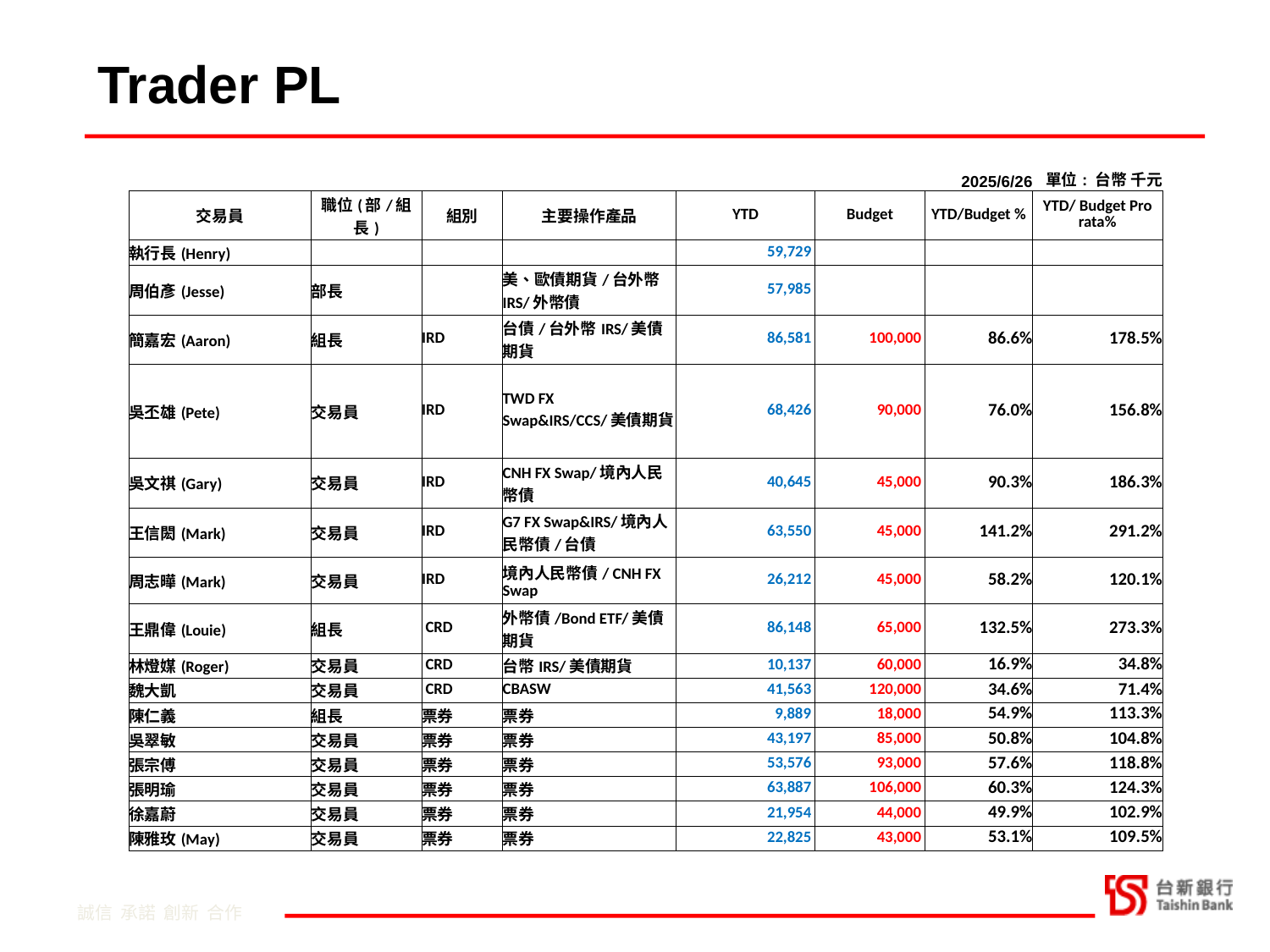

# Trader PL
|  |  |  |  |  |  | 2025/6/26 | 單位: 台幣 千元 |
| --- | --- | --- | --- | --- | --- | --- | --- |
| 交易員 | 職位(部/組長) | 組別 | 主要操作產品 | YTD | Budget | YTD/Budget % | YTD/ Budget Pro rata% |
| 執行長(Henry) |  |  |  | 59,729 |  |  |  |
| 周伯彥(Jesse) | 部長 |  | 美、歐債期貨/台外幣IRS/外幣債 | 57,985 |  |  |  |
| 簡嘉宏(Aaron) | 組長 | IRD | 台債/台外幣IRS/美債期貨 | 86,581 | 100,000 | 86.6% | 178.5% |
| 吳丕雄(Pete) | 交易員 | IRD | TWD FX Swap&IRS/CCS/美債期貨 | 68,426 | 90,000 | 76.0% | 156.8% |
| 吳文祺(Gary) | 交易員 | IRD | CNH FX Swap/境內人民幣債 | 40,645 | 45,000 | 90.3% | 186.3% |
| 王信閎(Mark) | 交易員 | IRD | G7 FX Swap&IRS/境內人民幣債/台債 | 63,550 | 45,000 | 141.2% | 291.2% |
| 周志曄(Mark) | 交易員 | IRD | 境內人民幣債/ CNH FX Swap | 26,212 | 45,000 | 58.2% | 120.1% |
| 王鼎偉(Louie) | 組長 | CRD | 外幣債/Bond ETF/美債期貨 | 86,148 | 65,000 | 132.5% | 273.3% |
| 林燈媒(Roger) | 交易員 | CRD | 台幣IRS/美債期貨 | 10,137 | 60,000 | 16.9% | 34.8% |
| 魏大凱 | 交易員 | CRD | CBASW | 41,563 | 120,000 | 34.6% | 71.4% |
| 陳仁義 | 組長 | 票券 | 票券 | 9,889 | 18,000 | 54.9% | 113.3% |
| 吳翠敏 | 交易員 | 票券 | 票券 | 43,197 | 85,000 | 50.8% | 104.8% |
| 張宗傅 | 交易員 | 票券 | 票券 | 53,576 | 93,000 | 57.6% | 118.8% |
| 張明瑜 | 交易員 | 票券 | 票券 | 63,887 | 106,000 | 60.3% | 124.3% |
| 徐嘉蔚 | 交易員 | 票券 | 票券 | 21,954 | 44,000 | 49.9% | 102.9% |
| 陳雅玫(May) | 交易員 | 票券 | 票券 | 22,825 | 43,000 | 53.1% | 109.5% |